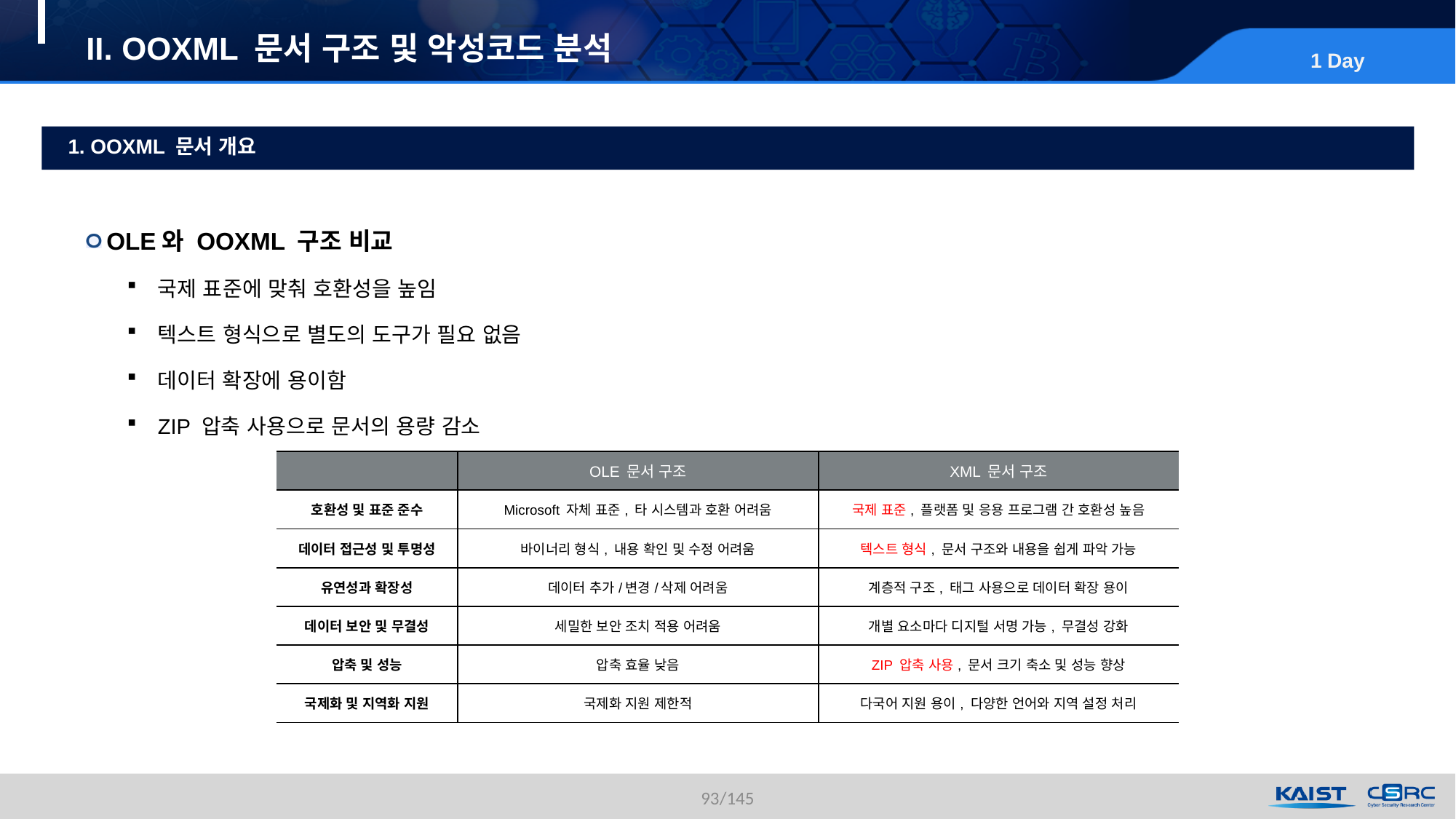

# II. OOXML 문서 구조 및 악성코드 분석
1. OOXML 문서 개요
OLE와 OOXML 구조 비교
국제 표준에 맞춰 호환성을 높임
텍스트 형식으로 별도의 도구가 필요 없음
데이터 확장에 용이함
ZIP 압축 사용으로 문서의 용량 감소
|  | OLE 문서 구조 | XML 문서 구조 |
| --- | --- | --- |
| 호환성 및 표준 준수 | Microsoft 자체 표준, 타 시스템과 호환 어려움 | 국제 표준, 플랫폼 및 응용 프로그램 간 호환성 높음 |
| 데이터 접근성 및 투명성 | 바이너리 형식, 내용 확인 및 수정 어려움 | 텍스트 형식, 문서 구조와 내용을 쉽게 파악 가능 |
| 유연성과 확장성 | 데이터 추가/변경/삭제 어려움 | 계층적 구조, 태그 사용으로 데이터 확장 용이 |
| 데이터 보안 및 무결성 | 세밀한 보안 조치 적용 어려움 | 개별 요소마다 디지털 서명 가능, 무결성 강화 |
| 압축 및 성능 | 압축 효율 낮음 | ZIP 압축 사용, 문서 크기 축소 및 성능 향상 |
| 국제화 및 지역화 지원 | 국제화 지원 제한적 | 다국어 지원 용이, 다양한 언어와 지역 설정 처리 |
93/145